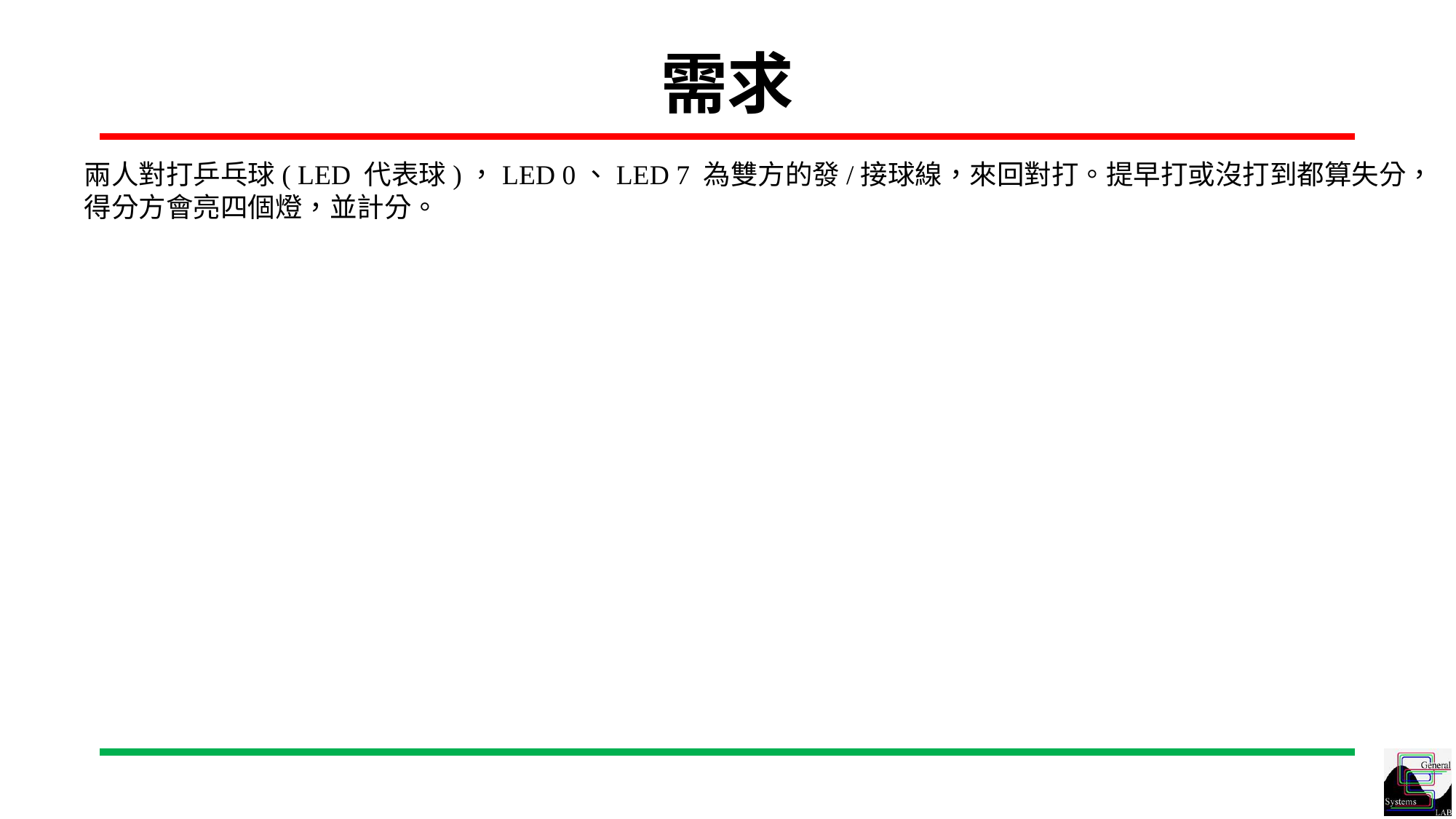

# 需求
兩人對打乒乓球( LED 代表球)，LED 0、LED 7 為雙方的發/接球線，來回對打。提早打或沒打到都算失分，
得分方會亮四個燈，並計分。